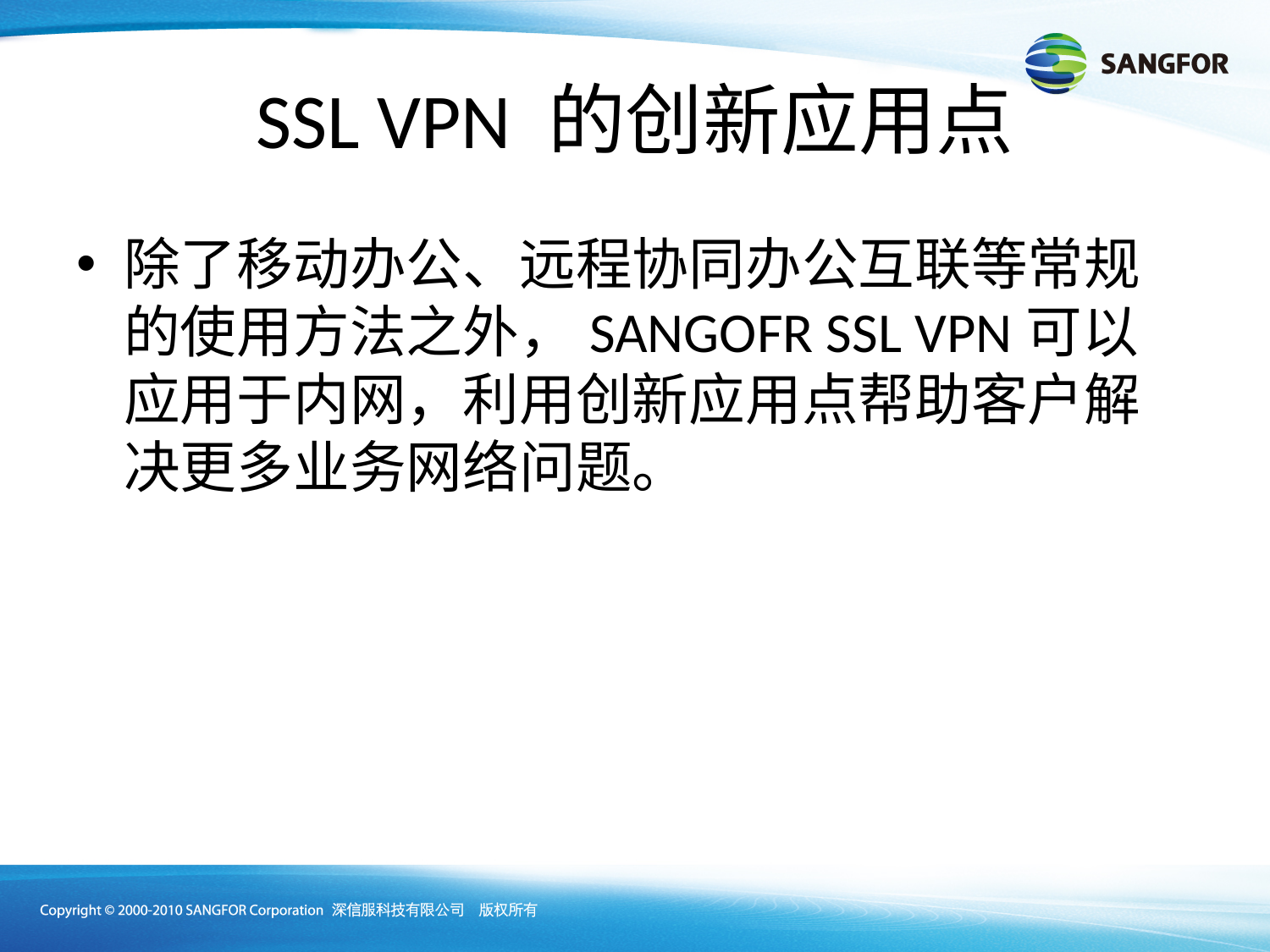

# SSL VPN 的创新应用点
除了移动办公、远程协同办公互联等常规的使用方法之外，SANGOFR SSL VPN可以应用于内网，利用创新应用点帮助客户解决更多业务网络问题。